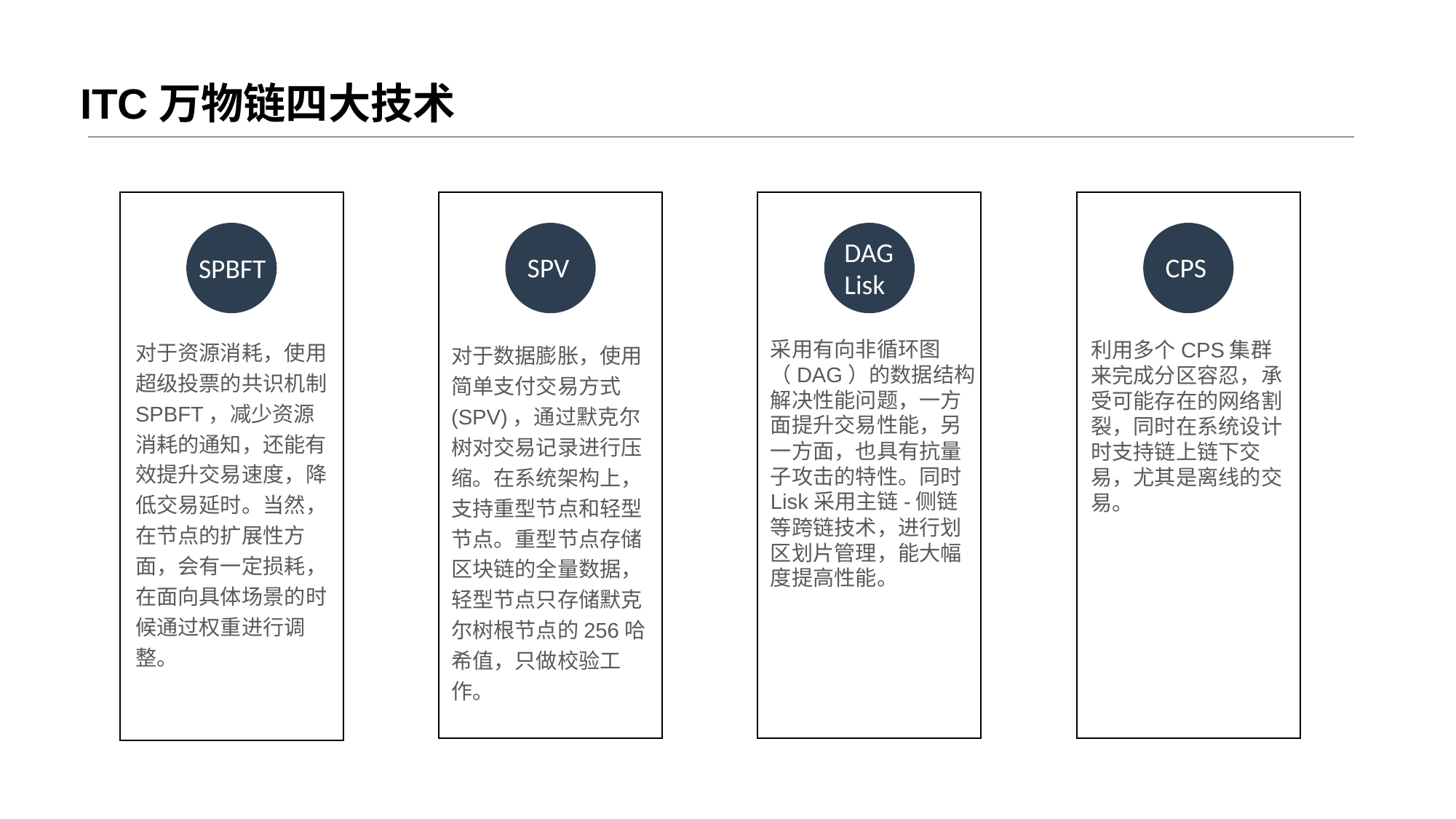

ITC万物链四大技术

DAG
Lisk
SPV
CPS
SPBFT
对于资源消耗，使用超级投票的共识机制SPBFT，减少资源消耗的通知，还能有效提升交易速度，降低交易延时。当然，在节点的扩展性方面，会有一定损耗，在面向具体场景的时候通过权重进行调整。
采用有向非循环图（DAG）的数据结构解决性能问题，一方面提升交易性能，另一方面，也具有抗量子攻击的特性。同时Lisk采用主链-侧链等跨链技术，进行划区划片管理，能大幅度提高性能。
利用多个CPS集群来完成分区容忍，承受可能存在的网络割裂，同时在系统设计时支持链上链下交易，尤其是离线的交易。
对于数据膨胀，使用简单支付交易方式(SPV)，通过默克尔树对交易记录进行压缩。在系统架构上，支持重型节点和轻型节点。重型节点存储区块链的全量数据，轻型节点只存储默克尔树根节点的256哈希值，只做校验工作。